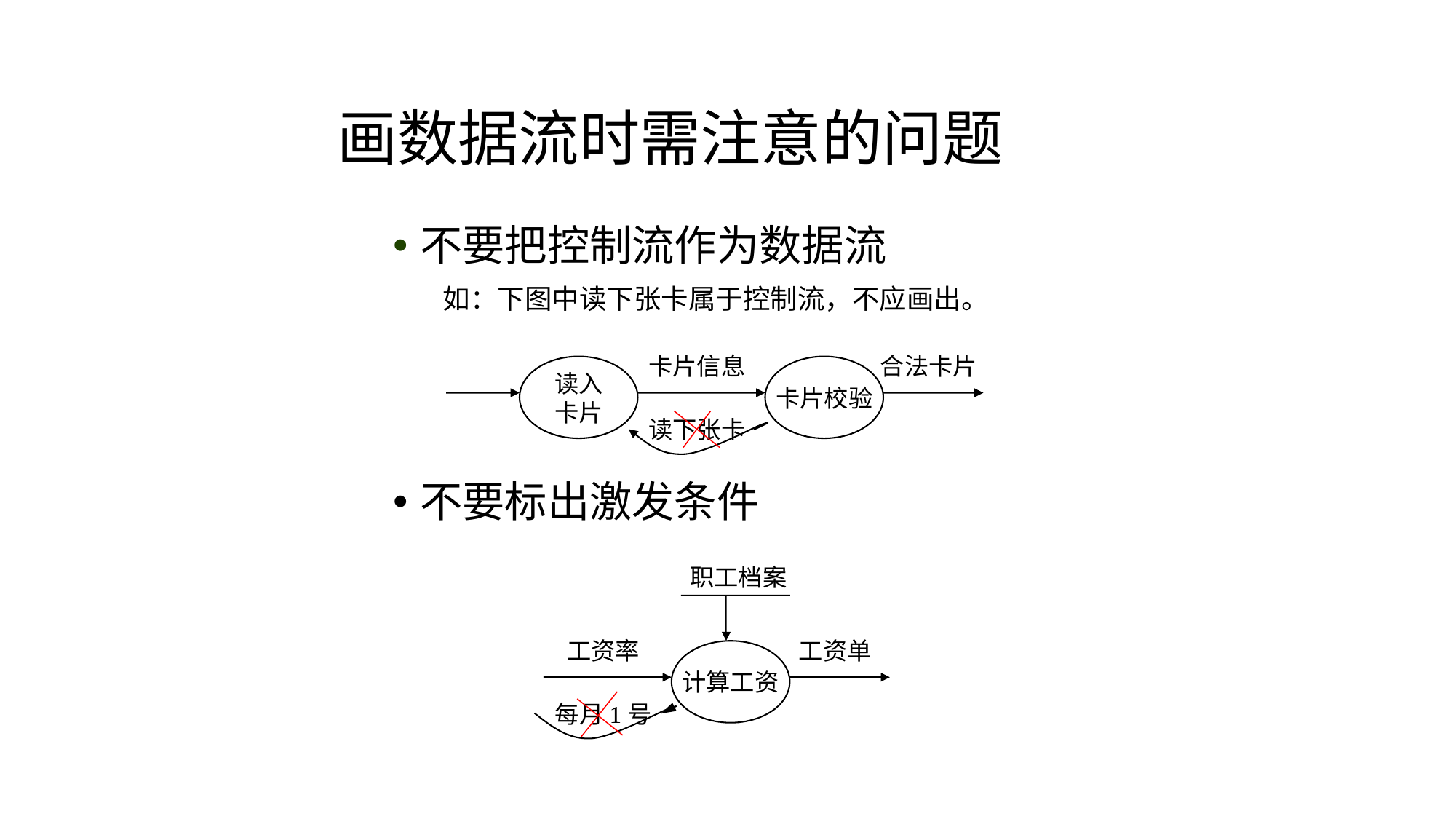

# 画数据流时需注意的问题
不要把控制流作为数据流
       如：下图中读下张卡属于控制流，不应画出。

不要标出激发条件

卡片信息
合法卡片
读入
卡片
卡片校验

读下张卡

职工档案

工资率
工资单
计算工资

每月1号